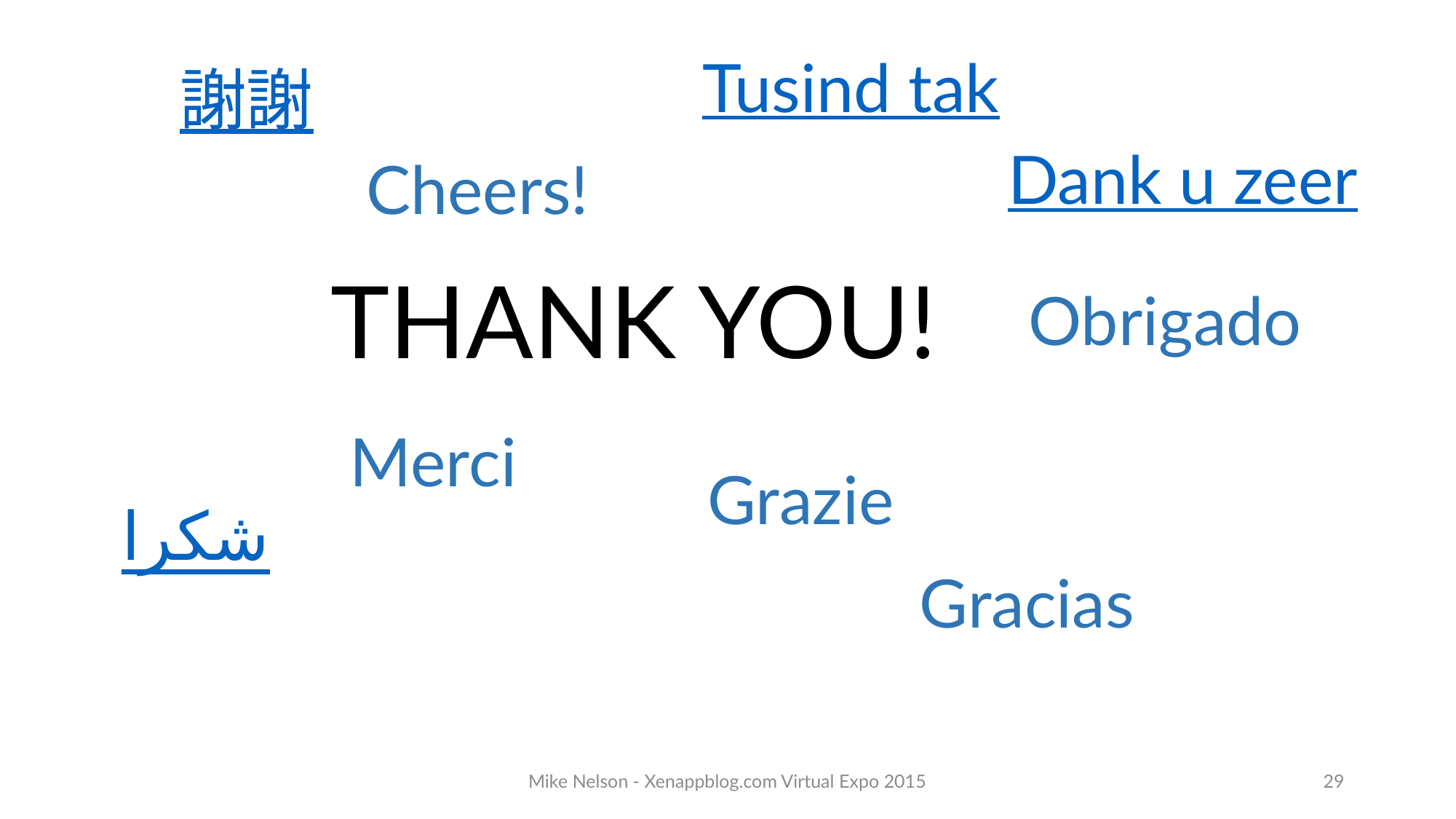

Tusind tak
謝謝
Dank u zeer
Cheers!
THANK YOU!
Obrigado
Merci
Grazie
ﺷﻜﺮﺍ
Gracias
Mike Nelson - Xenappblog.com Virtual Expo 2015
29